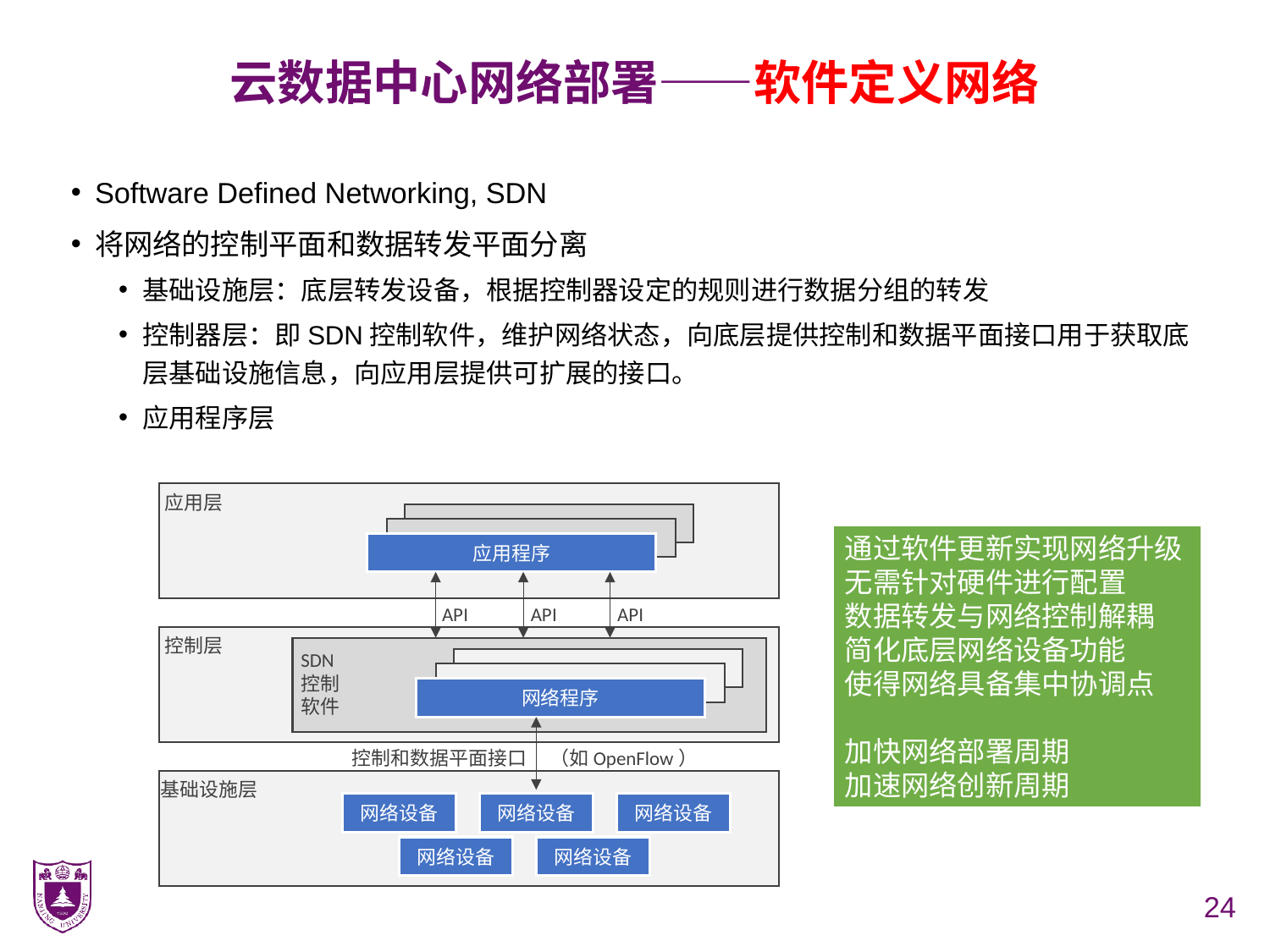

# 云数据中心网络部署——软件定义网络
Software Defined Networking, SDN
将网络的控制平面和数据转发平面分离
基础设施层：底层转发设备，根据控制器设定的规则进行数据分组的转发
控制器层：即SDN控制软件，维护网络状态，向底层提供控制和数据平面接口用于获取底层基础设施信息，向应用层提供可扩展的接口。
应用程序层

应用层

应用程序
API
API
API

控制层

SDN
控制
软件

网络程序
控制和数据平面接口
（如OpenFlow）

基础设施层
网络设备
网络设备
网络设备
网络设备
网络设备
通过软件更新实现网络升级
无需针对硬件进行配置
数据转发与网络控制解耦
简化底层网络设备功能
使得网络具备集中协调点

加快网络部署周期
加速网络创新周期
24